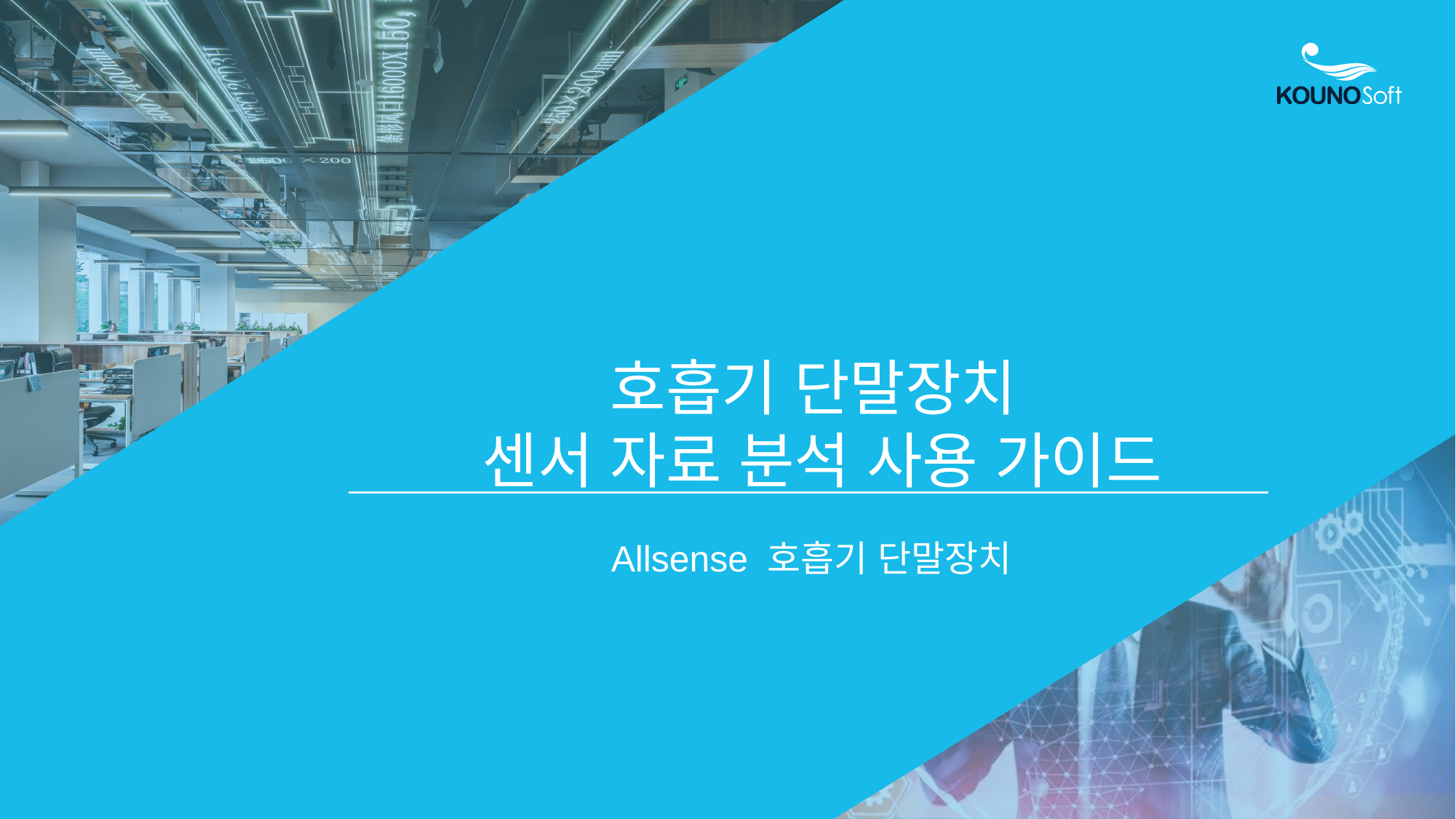

# 호흡기 단말장치 센서 자료 분석 사용 가이드
Allsense 호흡기 단말장치